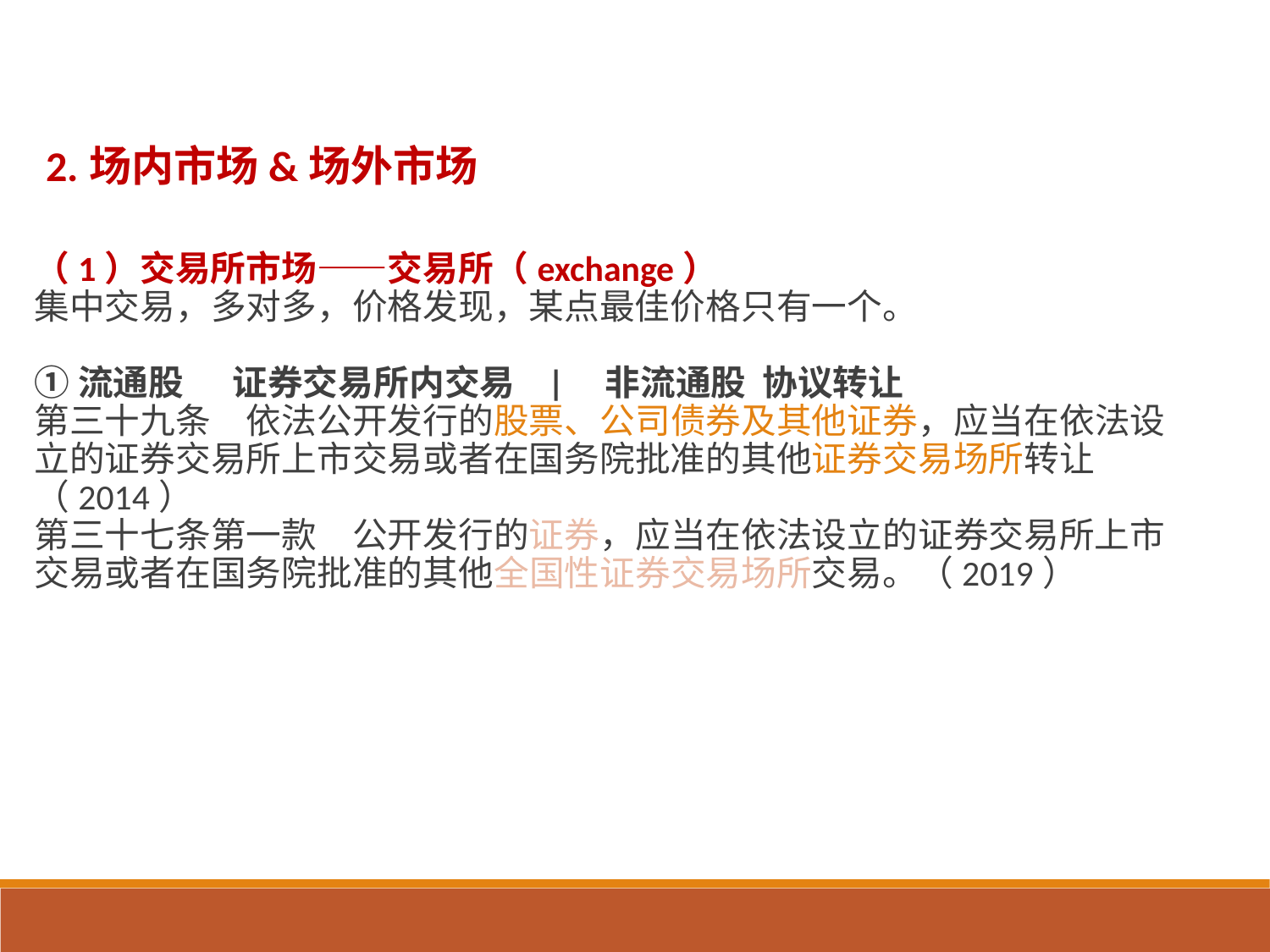

# 2.场内市场&场外市场
（1）交易所市场——交易所（exchange）
集中交易，多对多，价格发现，某点最佳价格只有一个。

①流通股      证券交易所内交易   |    非流通股  协议转让
第三十九条　依法公开发行的股票、公司债券及其他证券，应当在依法设立的证券交易所上市交易或者在国务院批准的其他证券交易场所转让（2014）
第三十七条第一款　公开发行的证券，应当在依法设立的证券交易所上市交易或者在国务院批准的其他全国性证券交易场所交易。（2019）